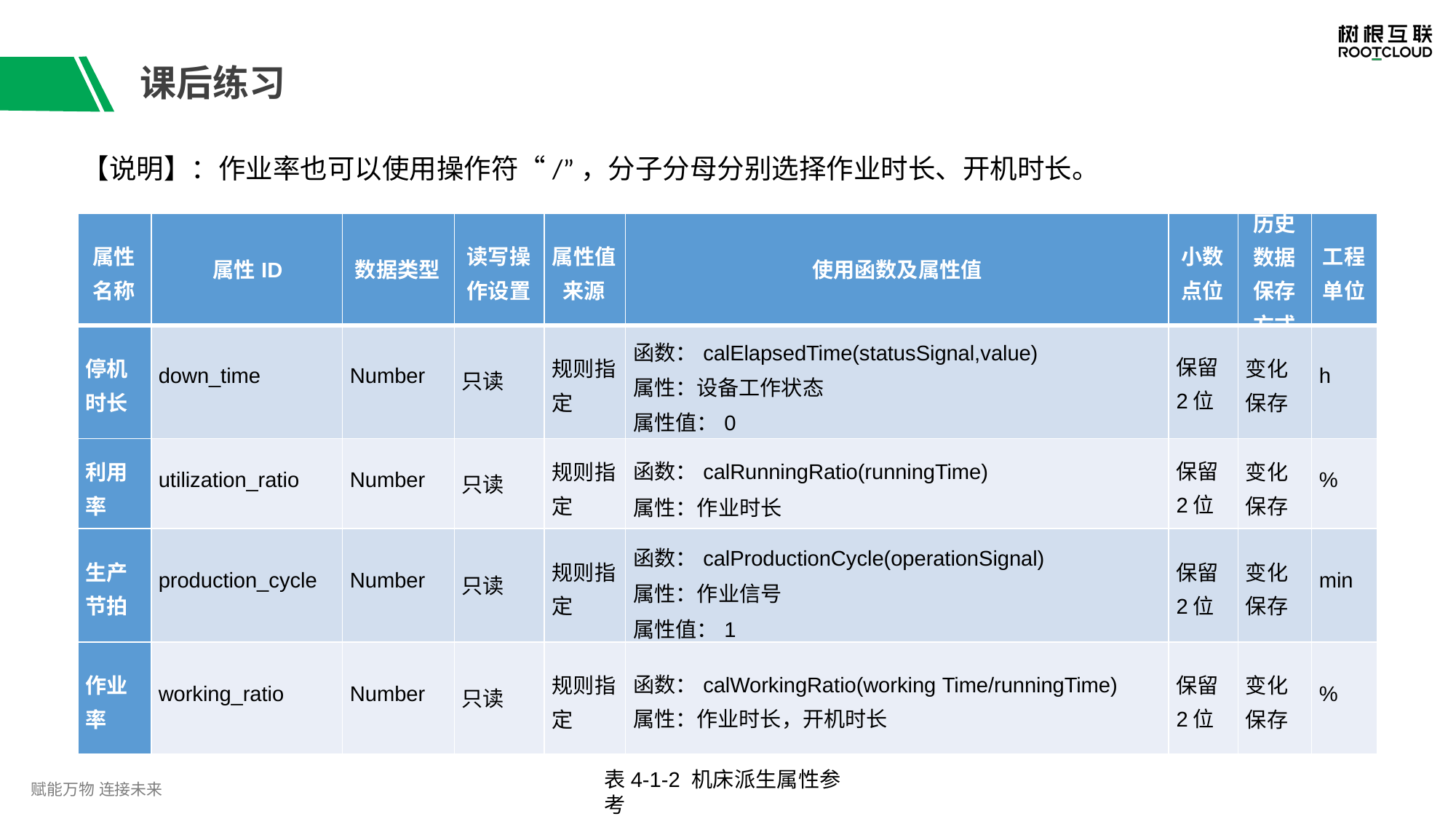

# 课后练习
【说明】：作业率也可以使用操作符“/”，分子分母分别选择作业时长、开机时长。
| 属性 名称 | 属性ID | 数据类型 | 读写操 作设置 | 属性值 来源 | 使用函数及属性值 | 小数 点位 | 历史 数据 保存 方式 | 工程 单位 |
| --- | --- | --- | --- | --- | --- | --- | --- | --- |
| 停机 时长 | down\_time | Number | 只读 | 规则指 定 | 函数：calElapsedTime(statusSignal,value) 属性：设备工作状态 属性值：0 | 保留 2位 | 变化 保存 | h |
| 利用 率 | utilization\_ratio | Number | 只读 | 规则指 定 | 函数：calRunningRatio(runningTime) 属性：作业时长 | 保留 2位 | 变化 保存 | % |
| 生产 节拍 | production\_cycle | Number | 只读 | 规则指 定 | 函数：calProductionCycle(operationSignal) 属性：作业信号 属性值：1 | 保留 2位 | 变化 保存 | min |
| 作业 率 | working\_ratio | Number | 只读 | 规则指 定 | 函数：calWorkingRatio(working Time/runningTime) 属性：作业时长，开机时长 | 保留 2位 | 变化 保存 | % |
表4-1-2 机床派生属性参考
赋能万物 连接未来